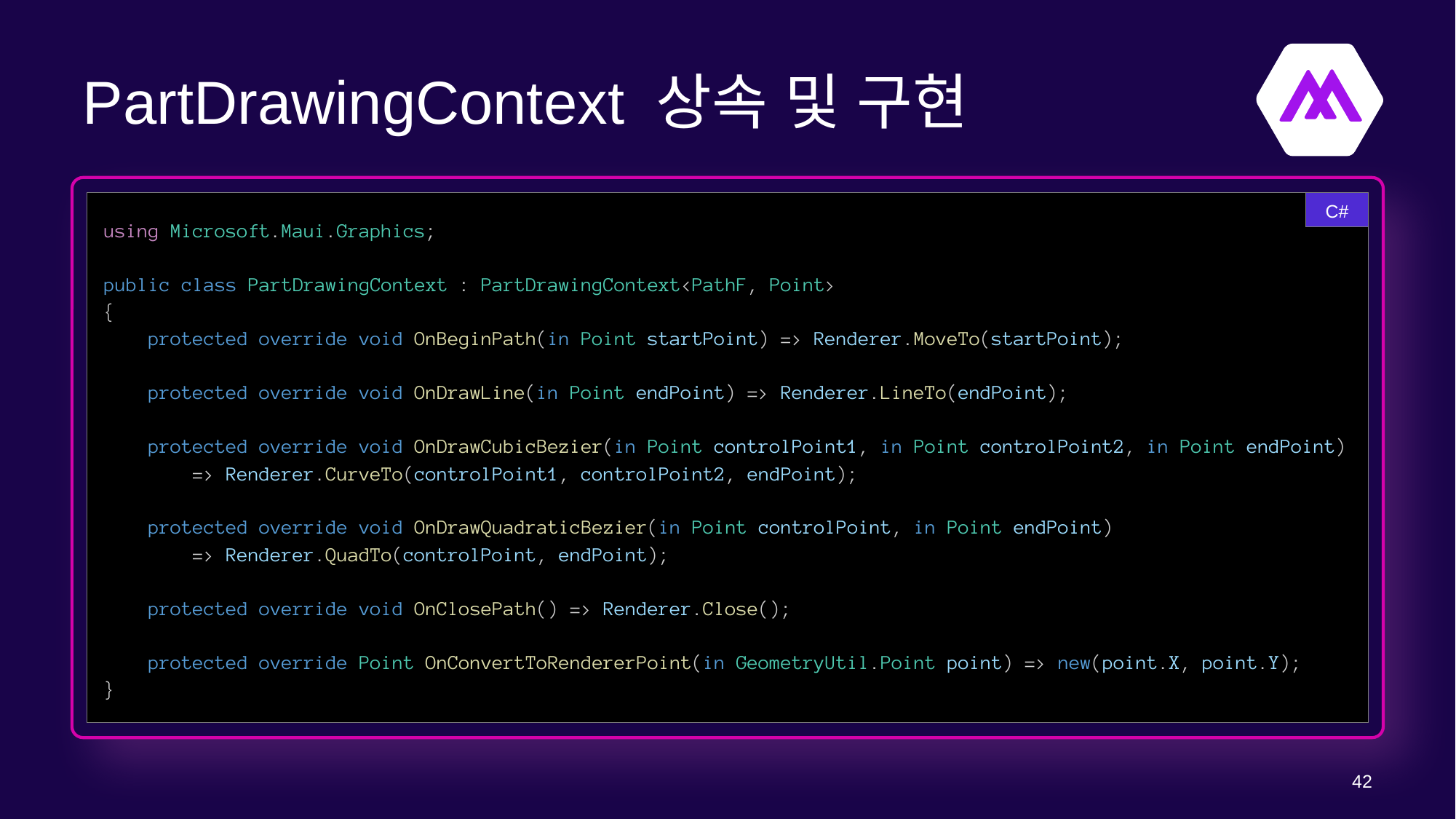

# PartDrawingContext 상속 및 구현

C#
using Microsoft.Maui.Graphics;

public class PartDrawingContext : PartDrawingContext<PathF, Point>
{
    protected override void OnBeginPath(in Point startPoint) => Renderer.MoveTo(startPoint);

    protected override void OnDrawLine(in Point endPoint) => Renderer.LineTo(endPoint);

    protected override void OnDrawCubicBezier(in Point controlPoint1, in Point controlPoint2, in Point endPoint)
        => Renderer.CurveTo(controlPoint1, controlPoint2, endPoint);

    protected override void OnDrawQuadraticBezier(in Point controlPoint, in Point endPoint)
        => Renderer.QuadTo(controlPoint, endPoint);

    protected override void OnClosePath() => Renderer.Close();

    protected override Point OnConvertToRendererPoint(in GeometryUtil.Point point) => new(point.X, point.Y);
}
42